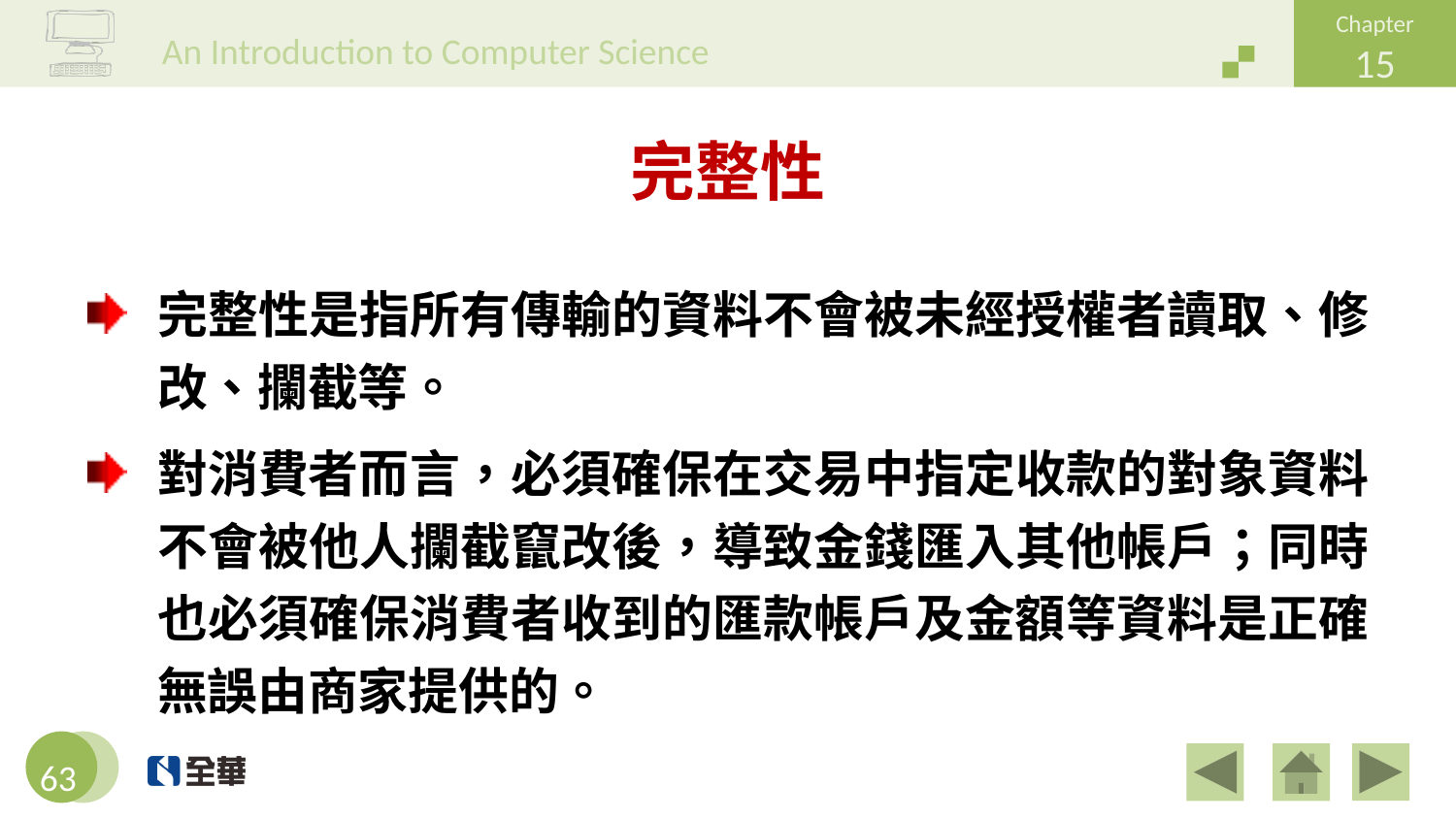

# 完整性
完整性是指所有傳輸的資料不會被未經授權者讀取、修改、攔截等。
對消費者而言，必須確保在交易中指定收款的對象資料不會被他人攔截竄改後，導致金錢匯入其他帳戶；同時也必須確保消費者收到的匯款帳戶及金額等資料是正確無誤由商家提供的。